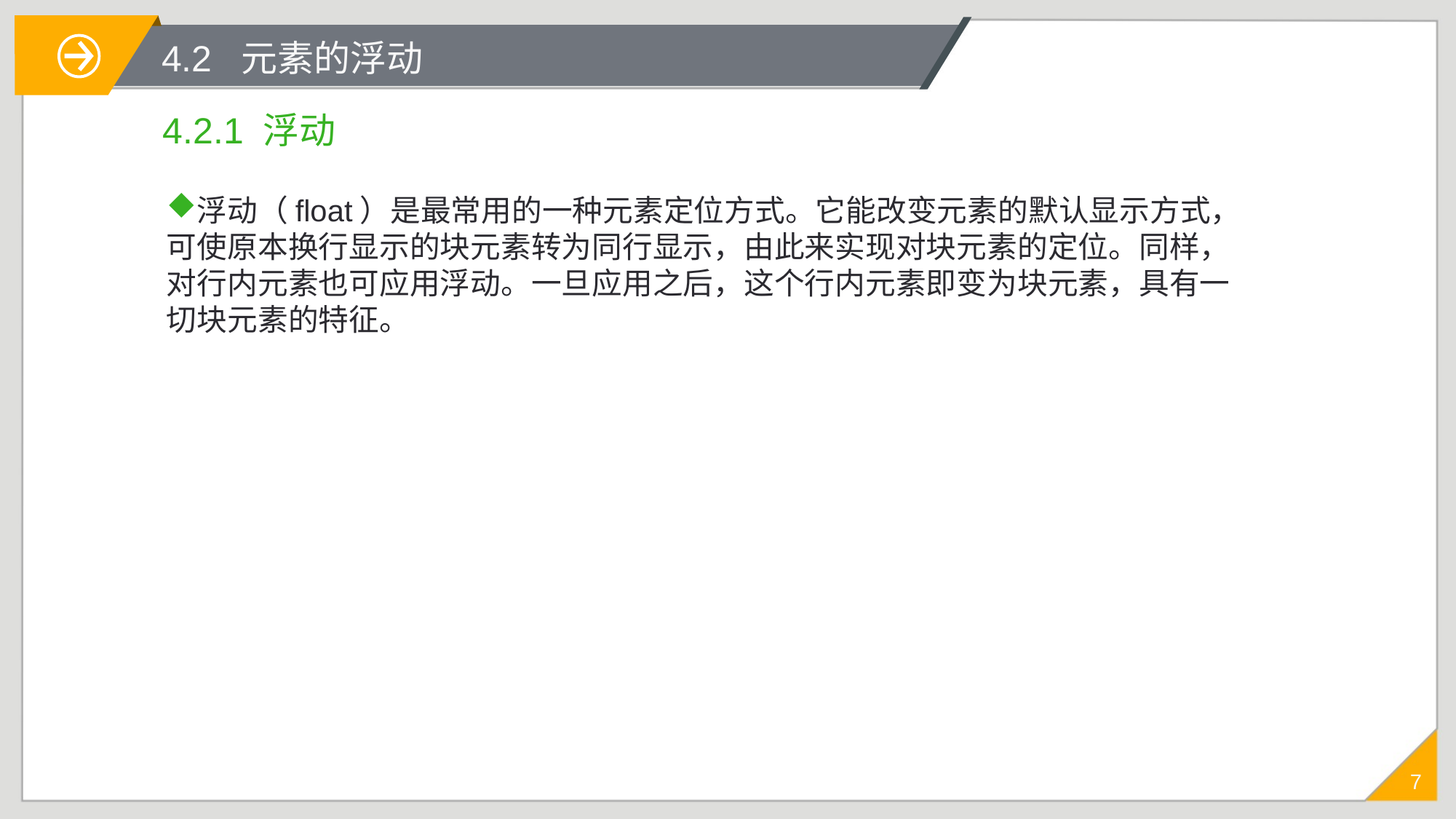

# 4.2  元素的浮动
4.2.1 浮动
浮动（float）是最常用的一种元素定位方式。它能改变元素的默认显示方式，可使原本换行显示的块元素转为同行显示，由此来实现对块元素的定位。同样，对行内元素也可应用浮动。一旦应用之后，这个行内元素即变为块元素，具有一切块元素的特征。